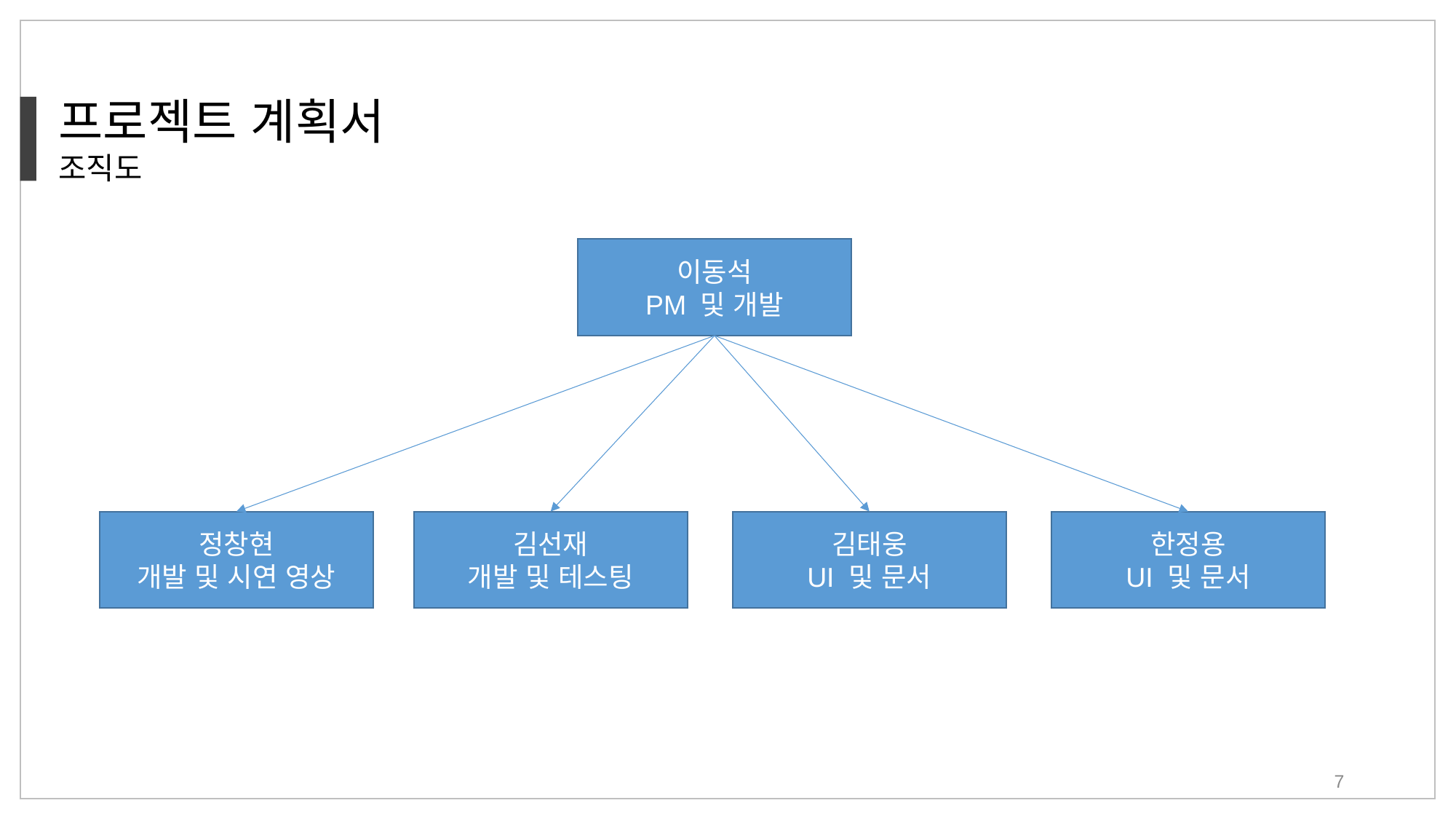

프로젝트 계획서
조직도

이동석
PM 및 개발
정창현
개발 및 시연 영상
김선재
개발 및 테스팅
김태웅
UI 및 문서
한정용
UI 및 문서
7